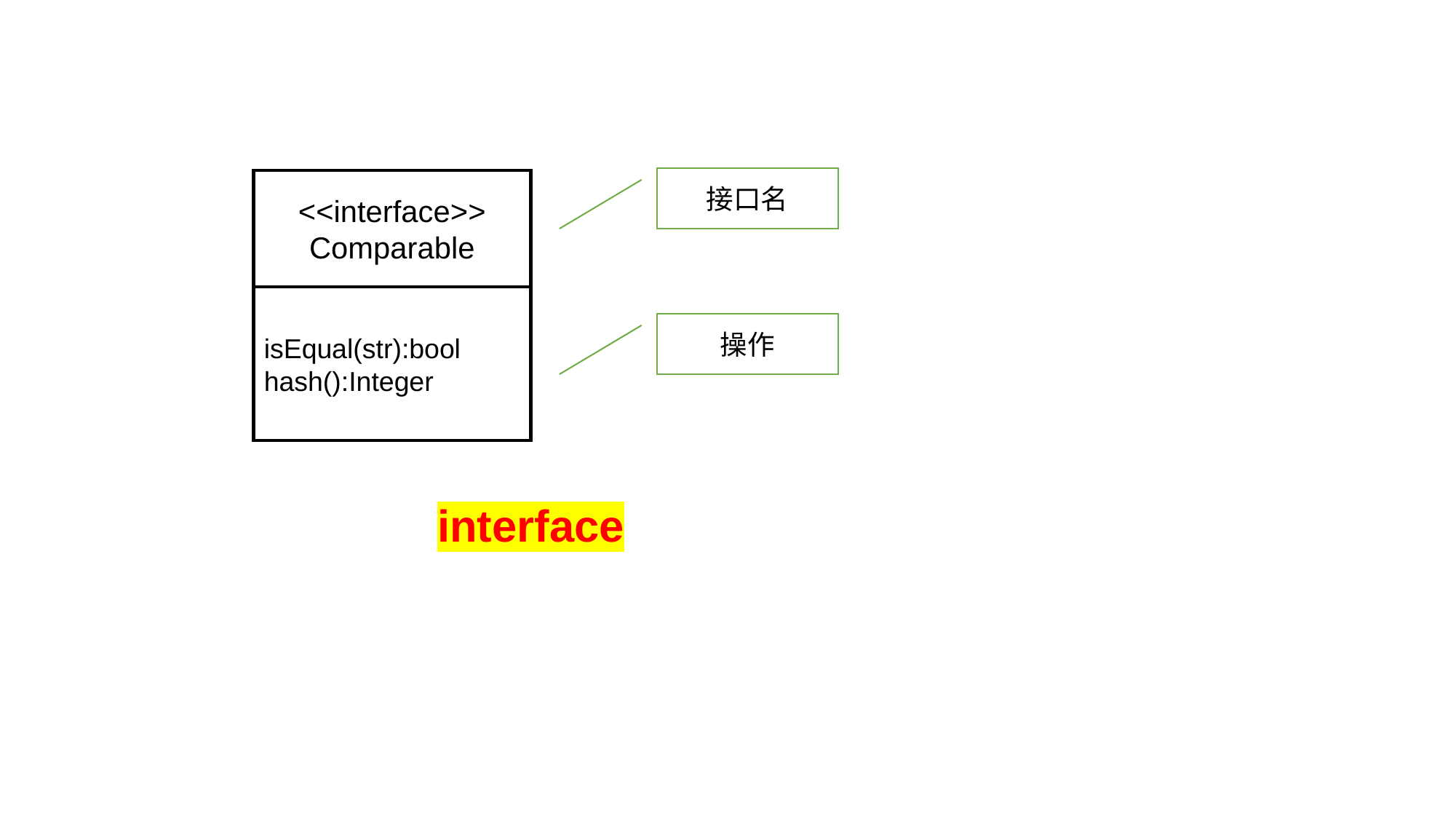

接口名
<<interface>>
Comparable
isEqual(str):bool
hash():Integer
操作
interface